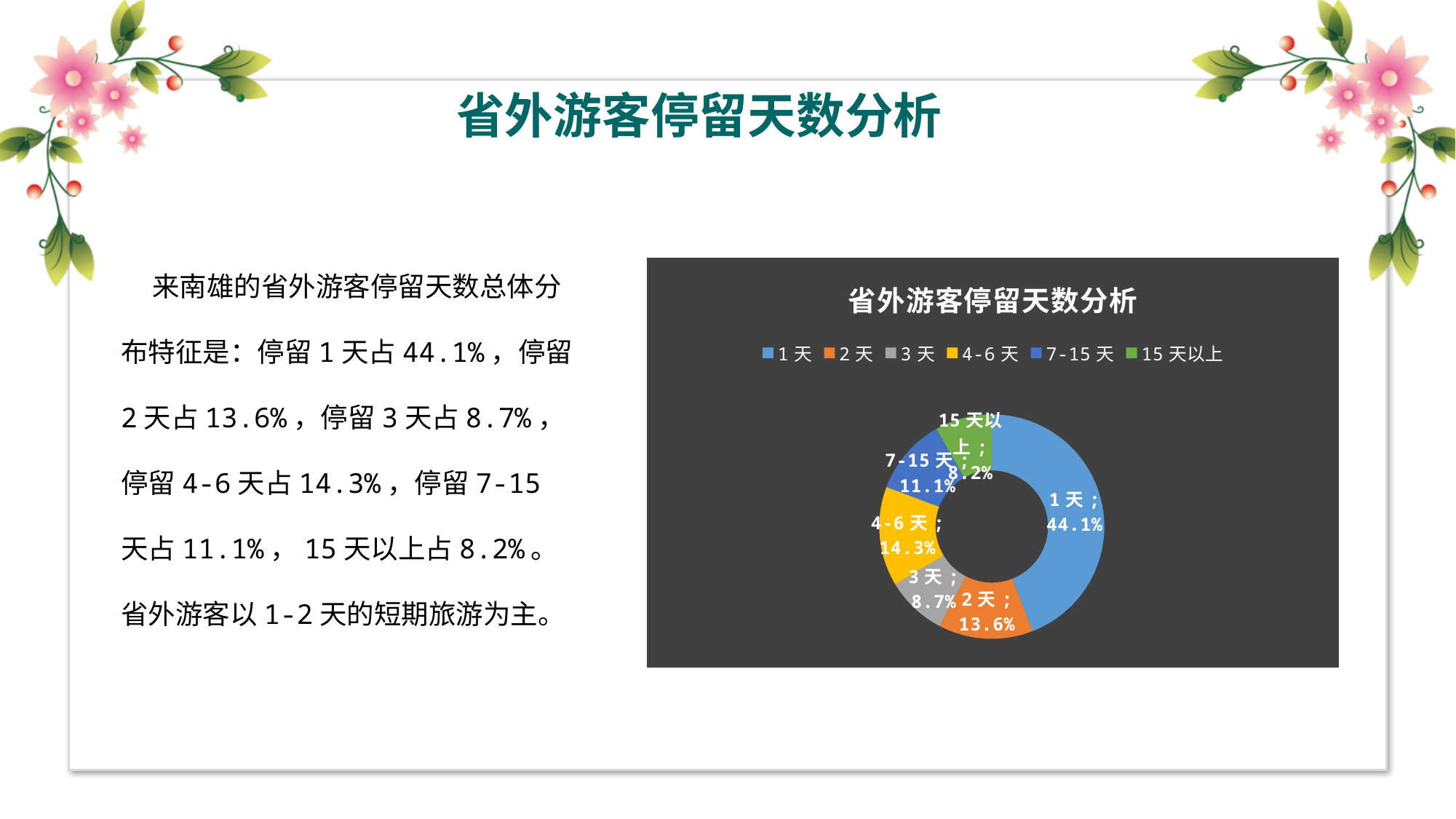

省外游客停留天数分析
    来南雄的省外游客停留天数总体分布特征是：停留1天占44.1%，停留2天占13.6%，停留3天占8.7%，停留4-6天占14.3%，停留7-15天占11.1%，15天以上占8.2%。省外游客以1-2天的短期旅游为主。

### Chart: 省外游客停留天数分析

| Category | 停留天数 |
|---|---|
| 1天 | 0.440862162651694 |
| 2天 | 0.135844955623981 |
| 3天 | 0.0873030248143452 |
| 4-6天 | 0.143452273138924 |
| 7-15天 | 0.110849483789169 |
| 15天以上 | 0.0816880999818873 |